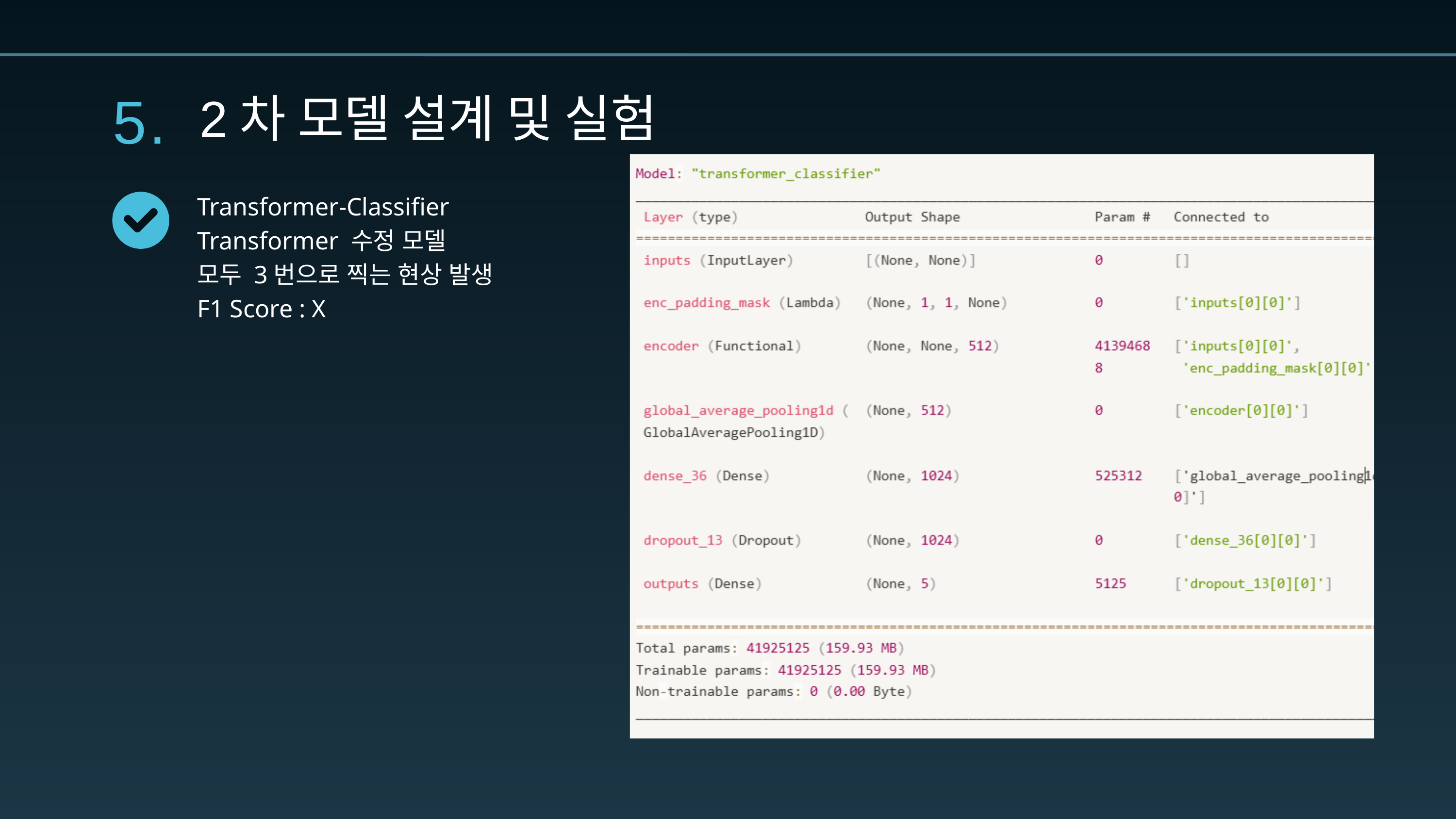

5.
2차 모델 설계 및 실험

Transformer-Classifier
Transformer 수정 모델
모두 3번으로 찍는 현상 발생
F1 Score : X